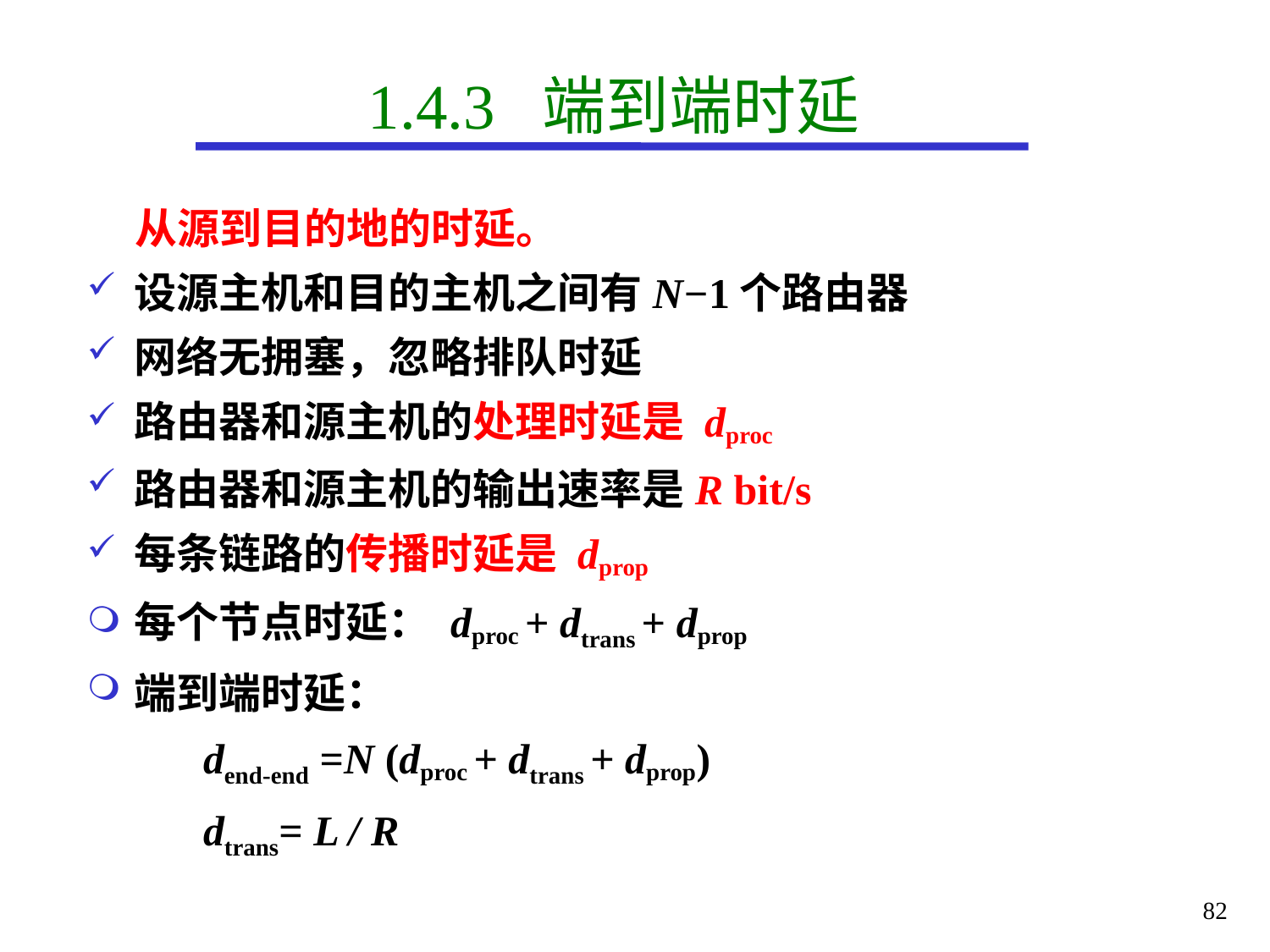

# 1.4.3  端到端时延
    从源到目的地的时延。
设源主机和目的主机之间有N−1个路由器
网络无拥塞，忽略排队时延
路由器和源主机的处理时延是 dproc
路由器和源主机的输出速率是R bit/s
每条链路的传播时延是 dprop
每个节点时延： dproc + dtrans + dprop
端到端时延：
           dend-end =N (dproc + dtrans + dprop)
           dtrans= L / R
82